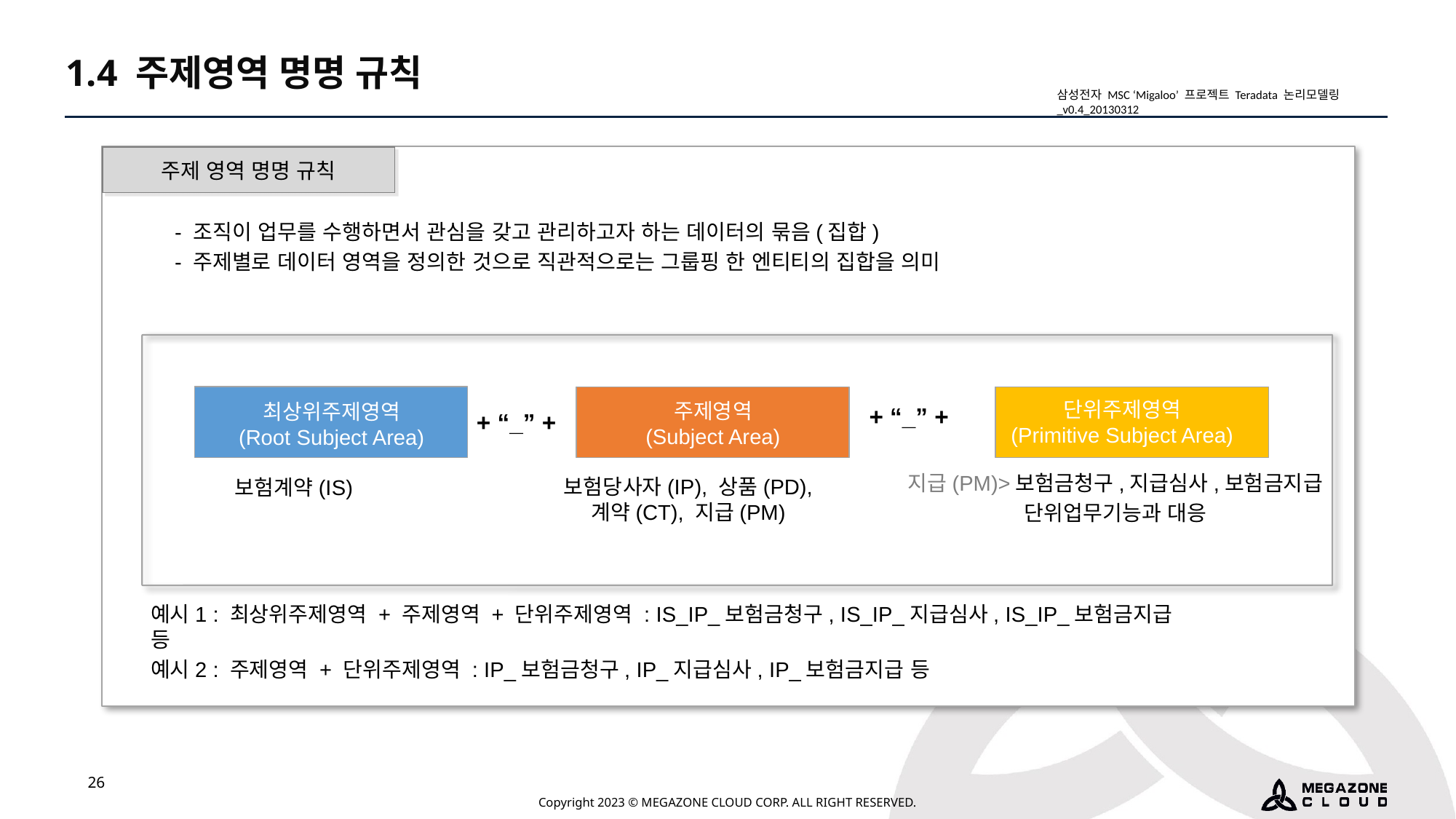

1.4 주제영역 명명 규칙
삼성전자 MSC ‘Migaloo’ 프로젝트 Teradata 논리모델링_v0.4_20130312

주제 영역 명명 규칙
- 조직이 업무를 수행하면서 관심을 갖고 관리하고자 하는 데이터의 묶음(집합)
- 주제별로 데이터 영역을 정의한 것으로 직관적으로는 그룹핑 한 엔티티의 집합을 의미

단위주제영역
(Primitive Subject Area)
주제영역
(Subject Area)
최상위주제영역
(Root Subject Area)
+ “_” +
+ “_” +
지급(PM)>보험금청구,지급심사,보험금지급
단위업무기능과 대응
보험당사자(IP), 상품(PD), 계약(CT), 지급(PM)
보험계약(IS)
예시1 : 최상위주제영역 + 주제영역 + 단위주제영역 : IS_IP_보험금청구, IS_IP_지급심사, IS_IP_보험금지급 등
예시2 : 주제영역 + 단위주제영역 : IP_보험금청구, IP_지급심사, IP_보험금지급 등